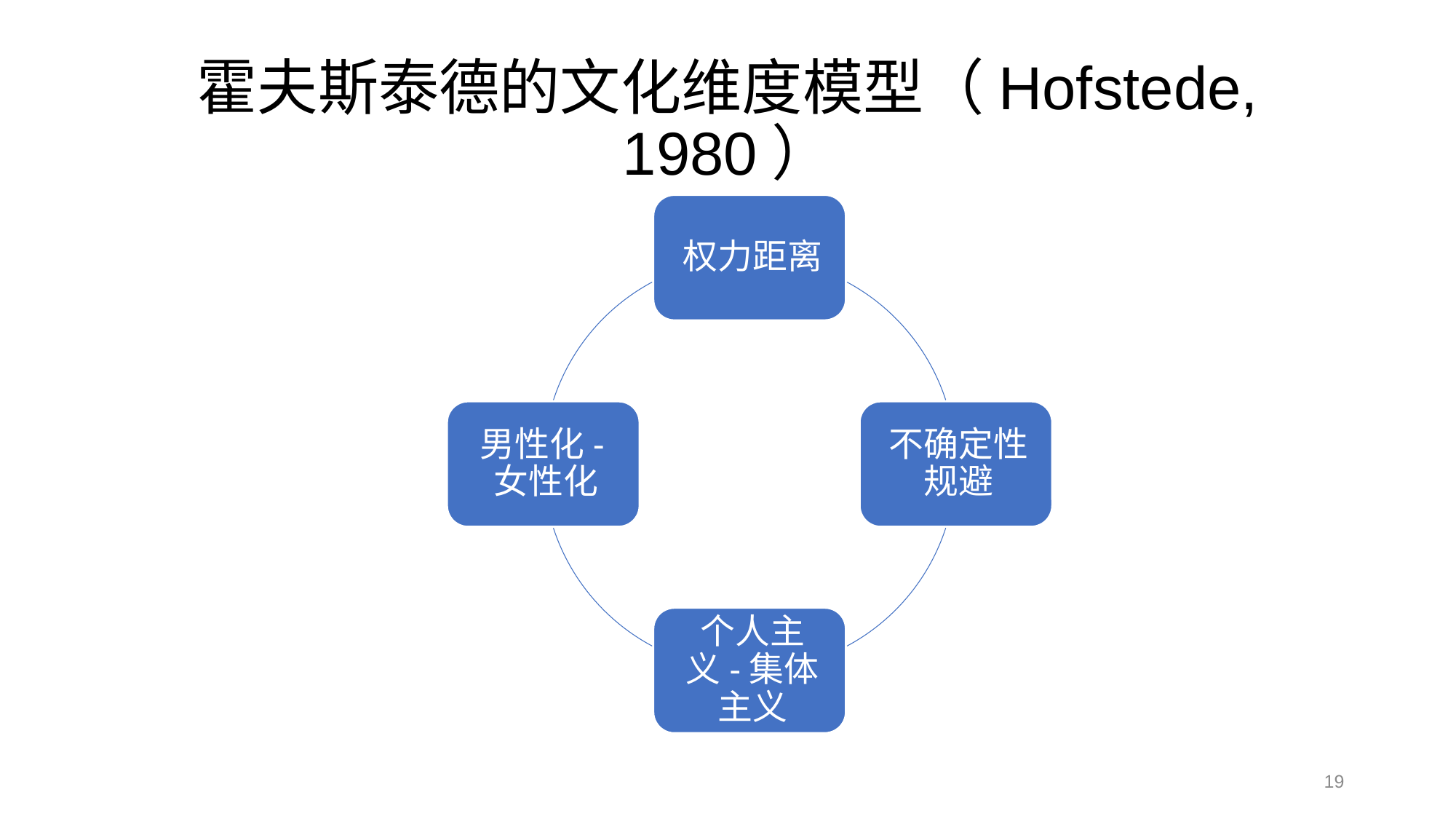

# 霍夫斯泰德的文化维度模型（Hofstede, 1980）
权力距离
不确定性规避
个人主义-集体主义
男性化-女性化
19